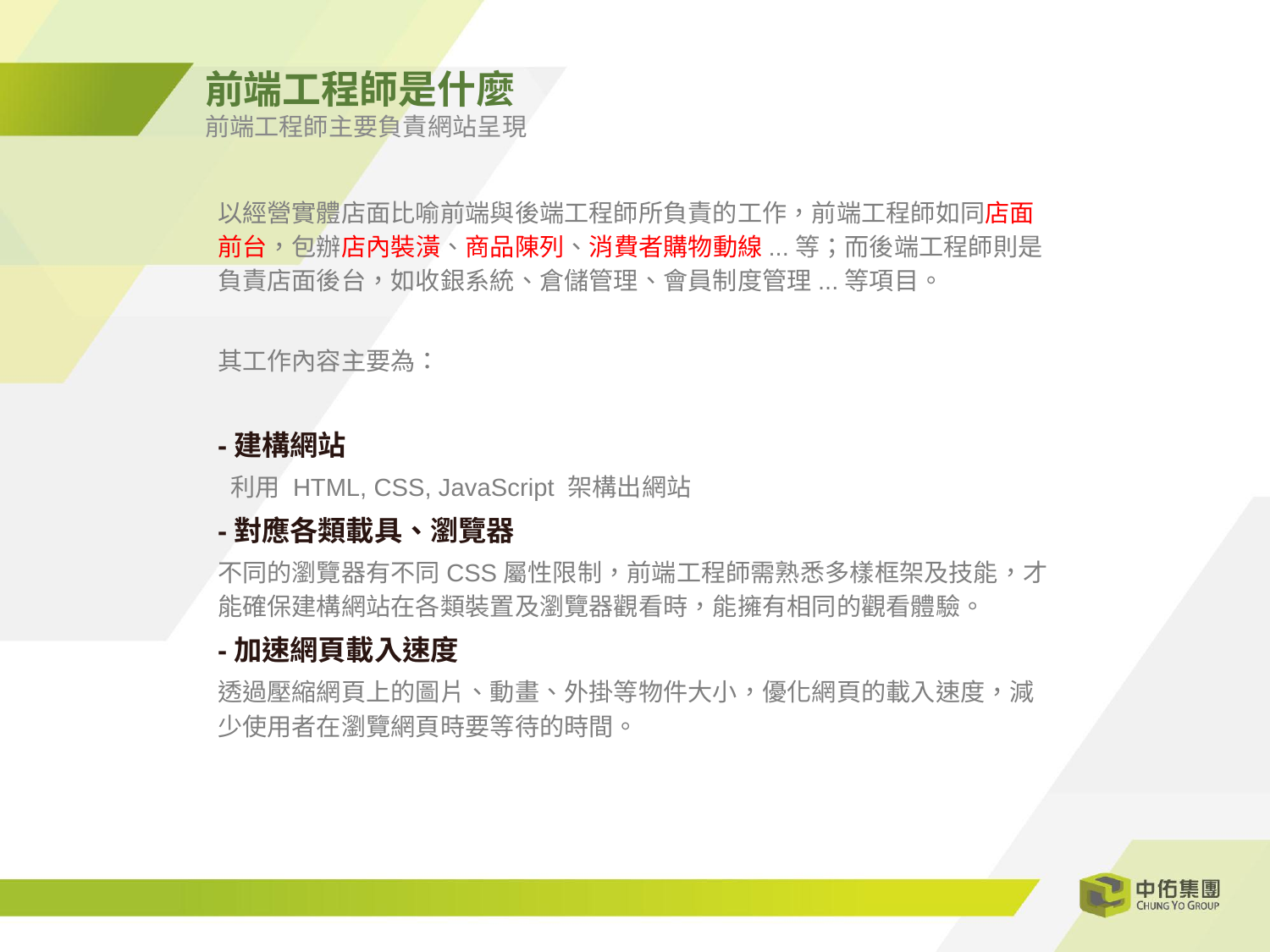

前端工程師是什麼
前端工程師主要負責網站呈現
以經營實體店面比喻前端與後端工程師所負責的工作，前端工程師如同店面前台，包辦店內裝潢、商品陳列、消費者購物動線...等；而後端工程師則是負責店面後台，如收銀系統、倉儲管理、會員制度管理...等項目。

其工作內容主要為：

-建構網站
 利用 HTML, CSS, JavaScript 架構出網站
-對應各類載具、瀏覽器
不同的瀏覽器有不同CSS屬性限制，前端工程師需熟悉多樣框架及技能，才能確保建構網站在各類裝置及瀏覽器觀看時，能擁有相同的觀看體驗。
-加速網頁載入速度
透過壓縮網頁上的圖片、動畫、外掛等物件大小，優化網頁的載入速度，減少使用者在瀏覽網頁時要等待的時間。